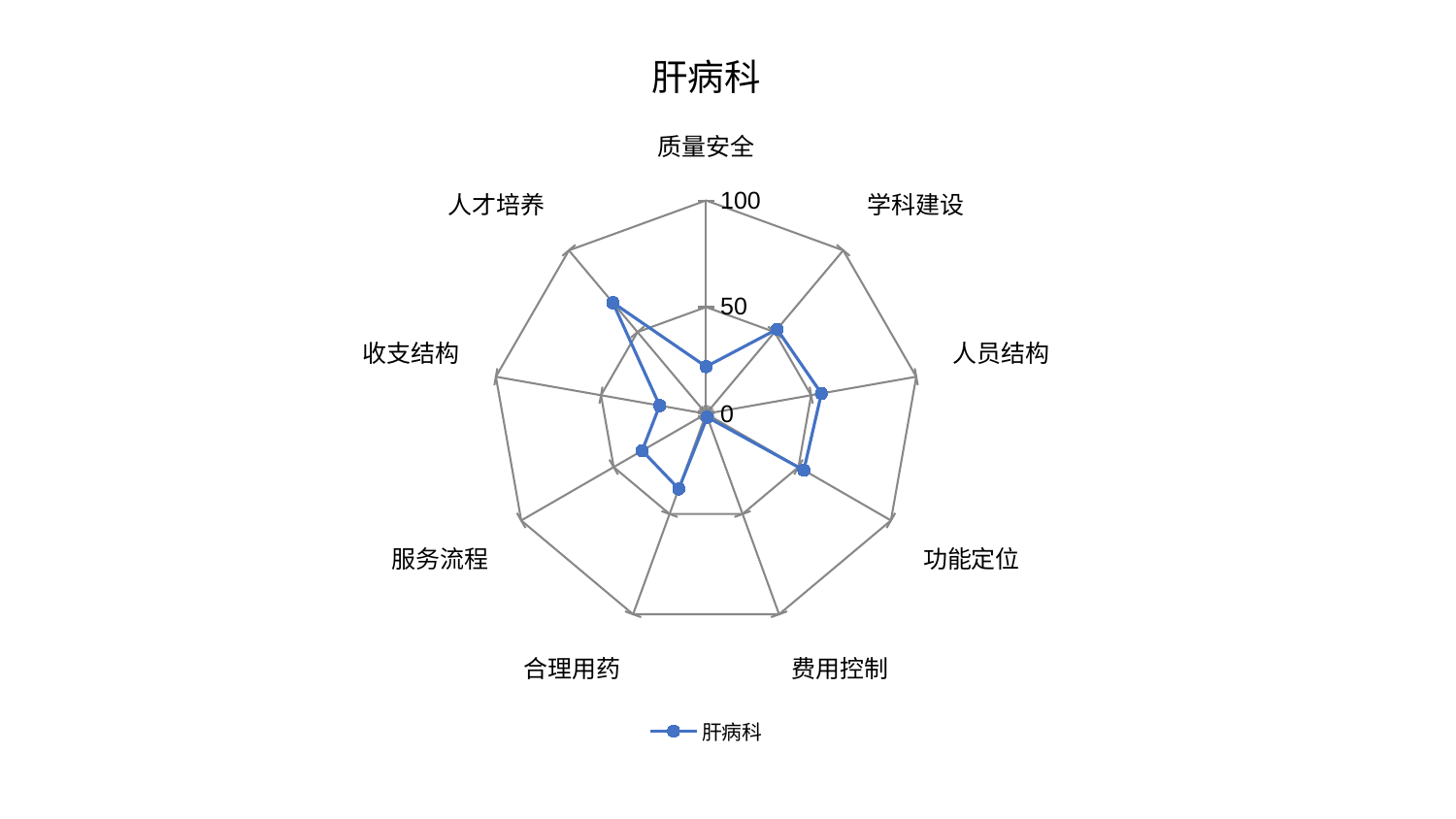

### Chart: 肝病科

| Category | 肝病科 |
|---|---|
| 质量安全 | 22.10515923078476 |
| 学科建设 | 51.76310726301526 |
| 人员结构 | 54.874600390509755 |
| 功能定位 | 52.89075487744141 |
| 费用控制 | 1.675748934159882 |
| 合理用药 | 37.4793792600157 |
| 服务流程 | 34.61157820527108 |
| 收支结构 | 22.095843252630495 |
| 人才培养 | 67.99753516591221 |
115